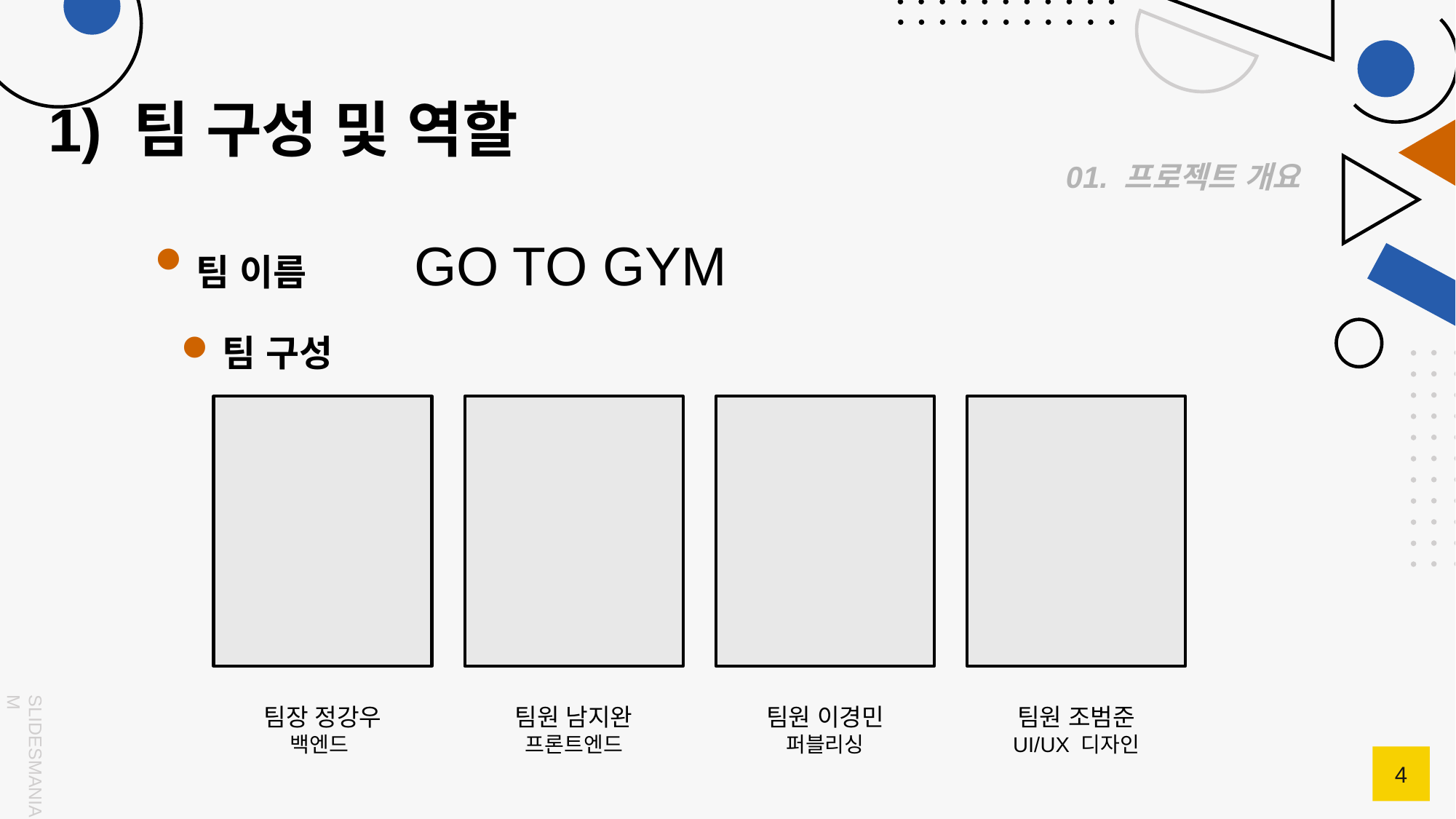

# 1) 팀 구성 및 역할
01. 프로젝트 개요
팀 이름  	GO TO GYM
팀 구성

팀장 정강우
백엔드
팀원 남지완
프론트엔드
팀원 이경민
퍼블리싱
팀원 조범준
UI/UX 디자인
4